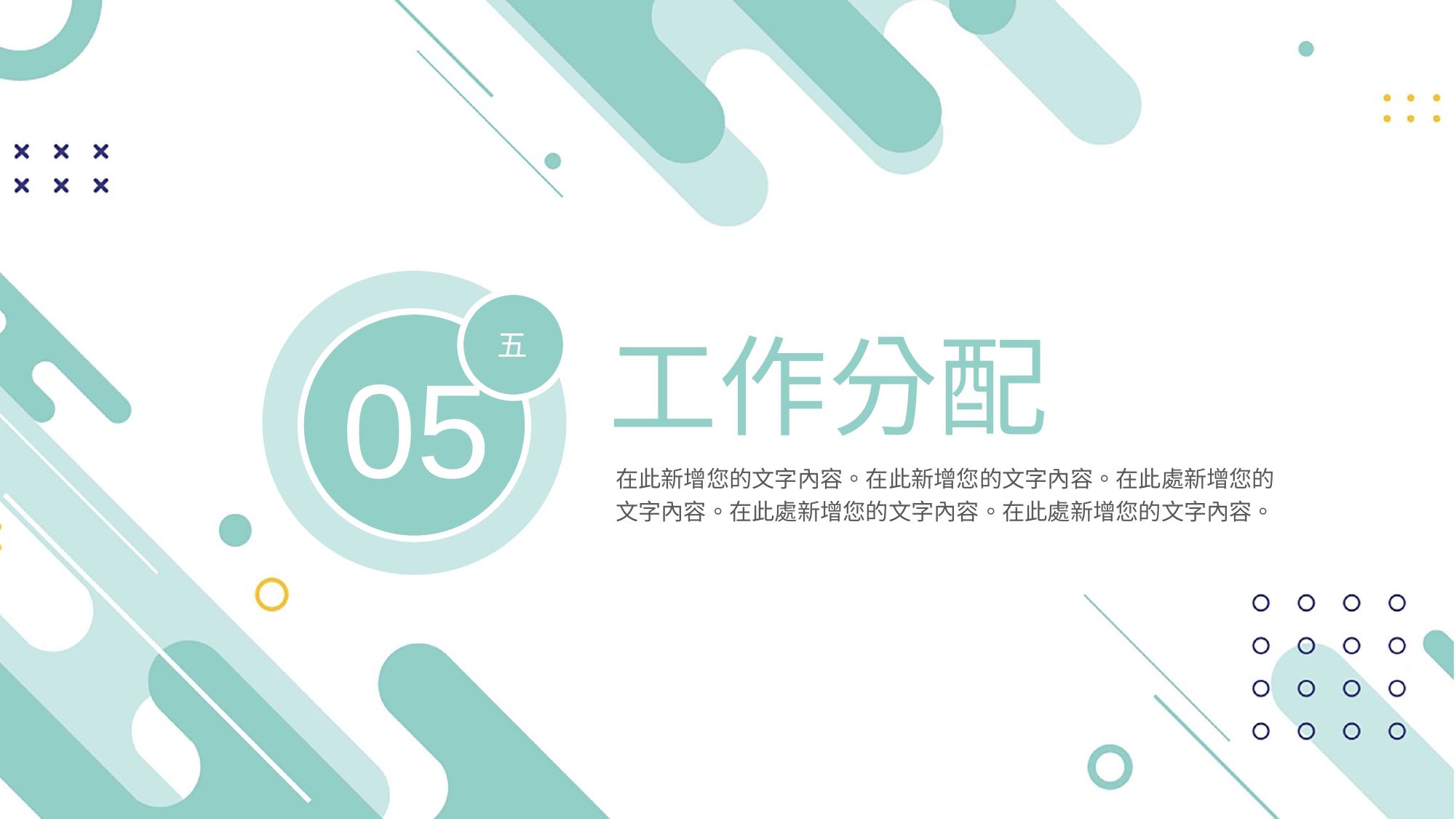

工作分配
五
05
在此新增您的文字內容。在此新增您的文字內容。在此處新增您的文字內容。在此處新增您的文字內容。在此處新增您的文字內容。